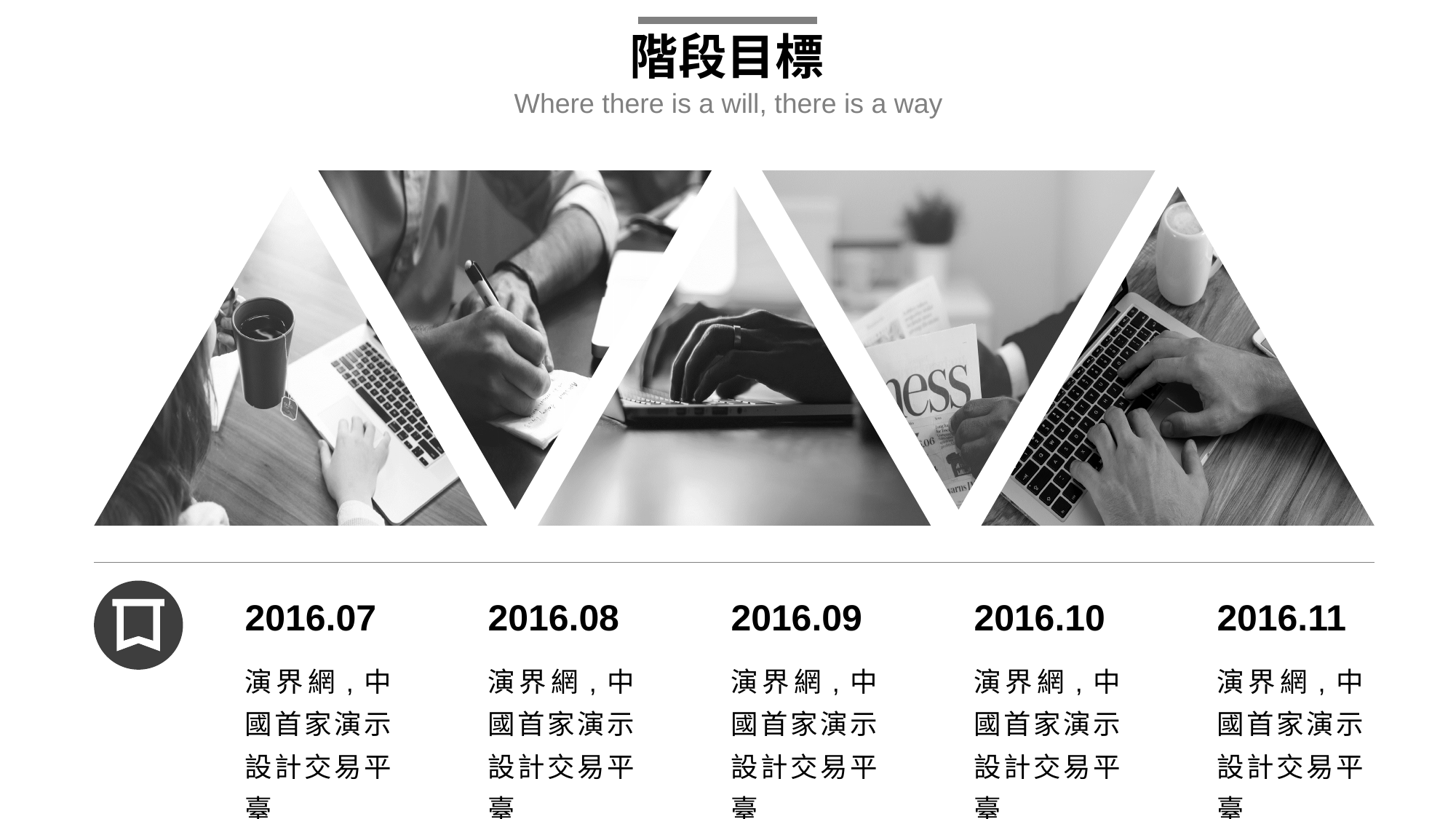

階段目標
Where there is a will, there is a way

2016.07
演界網,中國首家演示設計交易平臺

2016.08
演界網,中國首家演示設計交易平臺

2016.09
演界網,中國首家演示設計交易平臺

2016.10
演界網,中國首家演示設計交易平臺

2016.11
演界網,中國首家演示設計交易平臺